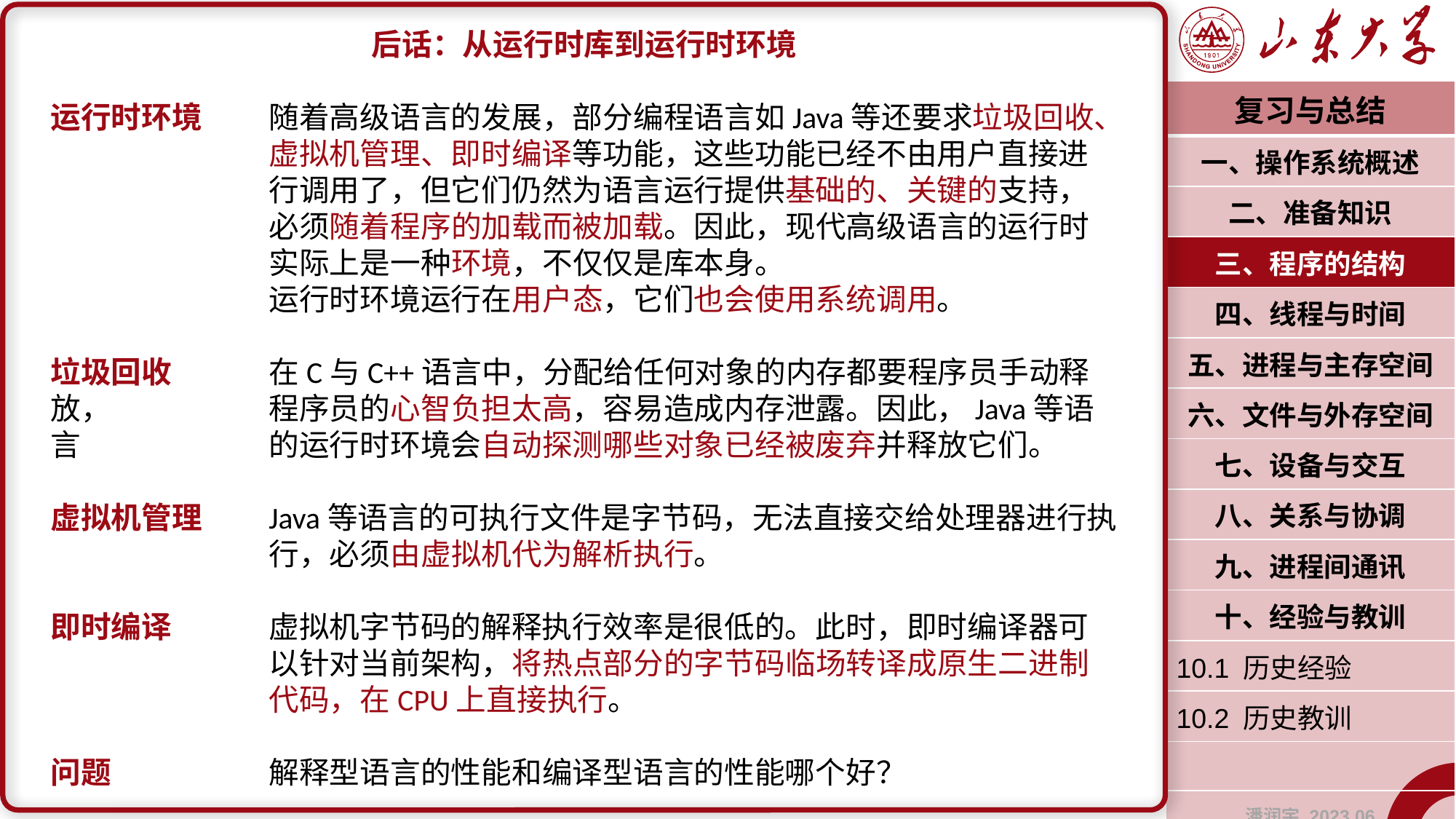

后话：从运行时库到运行时环境

运行时环境	随着高级语言的发展，部分编程语言如Java等还要求垃圾回收、		虚拟机管理、即时编译等功能，这些功能已经不由用户直接进		行调用了，但它们仍然为语言运行提供基础的、关键的支持，		必须随着程序的加载而被加载。因此，现代高级语言的运行时		实际上是一种环境，不仅仅是库本身。
		运行时环境运行在用户态，它们也会使用系统调用。

垃圾回收	在C与C++语言中，分配给任何对象的内存都要程序员手动释放，		程序员的心智负担太高，容易造成内存泄露。因此，Java等语言		的运行时环境会自动探测哪些对象已经被废弃并释放它们。

虚拟机管理	Java等语言的可执行文件是字节码，无法直接交给处理器进行执		行，必须由虚拟机代为解析执行。

即时编译	虚拟机字节码的解释执行效率是很低的。此时，即时编译器可		以针对当前架构，将热点部分的字节码临场转译成原生二进制		代码，在CPU上直接执行。

问题		解释型语言的性能和编译型语言的性能哪个好？
| 复习与总结 |
| --- |
| 一、操作系统概述 |
| 二、准备知识 |
| 三、程序的结构 |
| 四、线程与时间 |
| 五、进程与主存空间 |
| 六、文件与外存空间 |
| 七、设备与交互 |
| 八、关系与协调 |
| 九、进程间通讯 |
| 十、经验与教训 |
| 10.1 历史经验 |
| 10.2 历史教训 |
|  |
| 潘润宇 2023.06 |